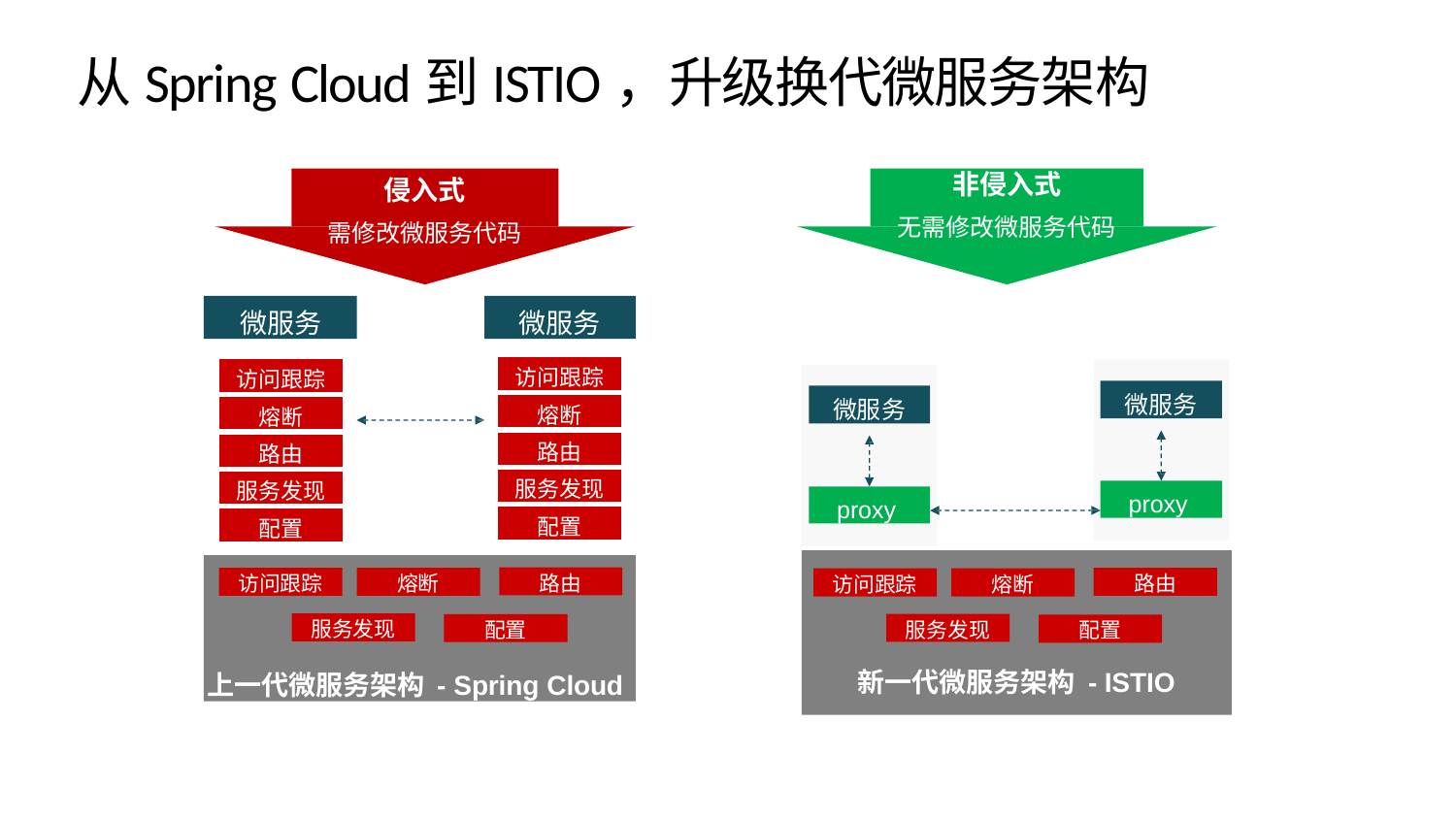

# 从Spring Cloud到ISTIO，升级换代微服务架构
非侵入式
无需修改微服务代码
侵入式
需修改微服务代码

微服务
微服务
| 访问跟踪 |
| --- |
| 熔断 |
| 路由 |
| 服务发现 |
| 配置 |

| 访问跟踪 |
| --- |
| 熔断 |
| 路由 |
| 服务发现 |
| 配置 |

微服务
微服务

proxy
proxy

上一代微服务架构 - Spring Cloud
路由
访问跟踪
熔断
路由
访问跟踪
熔断
服务发现
服务发现
配置
配置
新一代微服务架构 - ISTIO